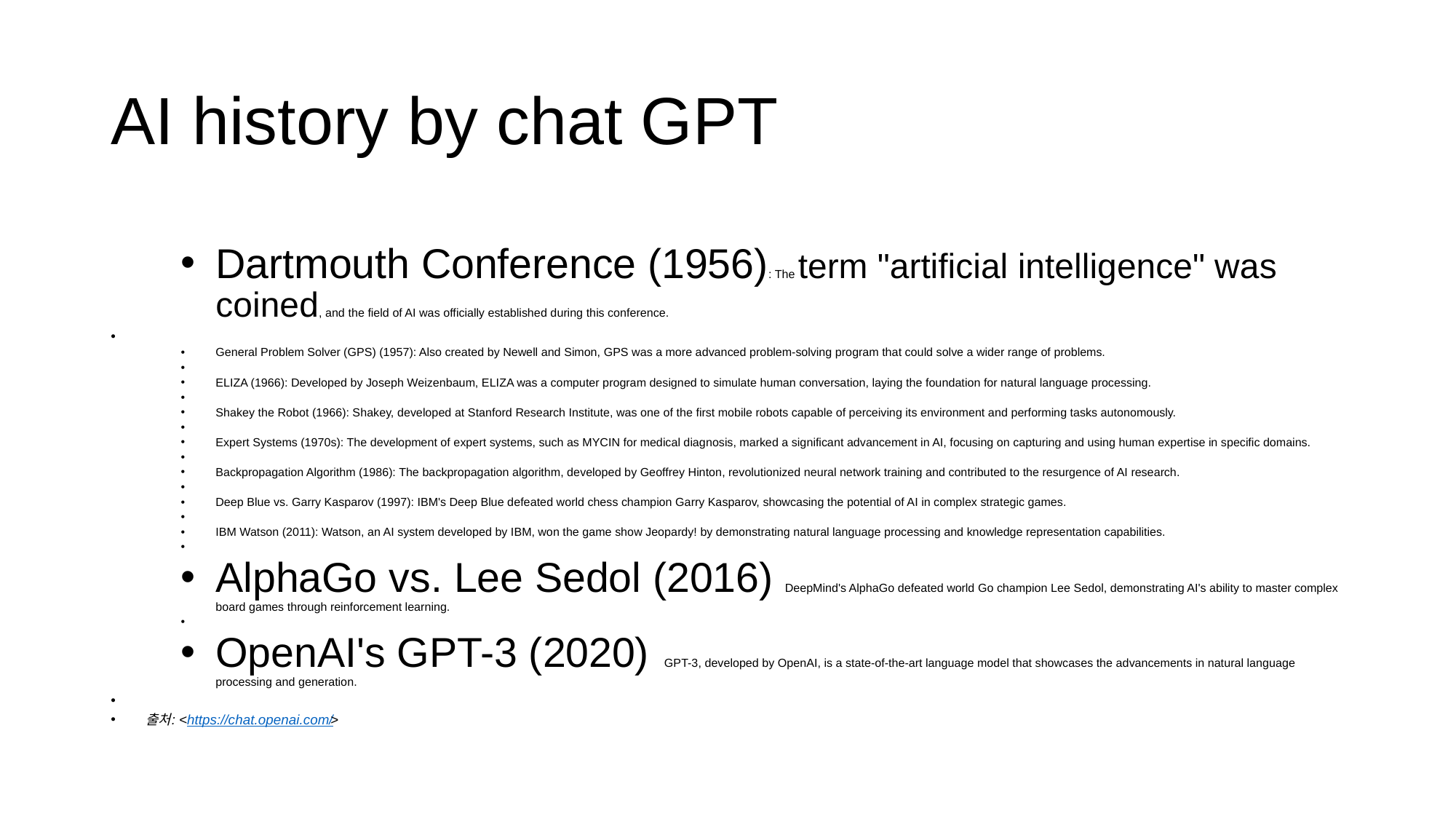

# AI history by chat GPT

Dartmouth Conference (1956): The term "artificial intelligence" was coined, and the field of AI was officially established during this conference.

General Problem Solver (GPS) (1957): Also created by Newell and Simon, GPS was a more advanced problem-solving program that could solve a wider range of problems.

ELIZA (1966): Developed by Joseph Weizenbaum, ELIZA was a computer program designed to simulate human conversation, laying the foundation for natural language processing.

Shakey the Robot (1966): Shakey, developed at Stanford Research Institute, was one of the first mobile robots capable of perceiving its environment and performing tasks autonomously.

Expert Systems (1970s): The development of expert systems, such as MYCIN for medical diagnosis, marked a significant advancement in AI, focusing on capturing and using human expertise in specific domains.

Backpropagation Algorithm (1986): The backpropagation algorithm, developed by Geoffrey Hinton, revolutionized neural network training and contributed to the resurgence of AI research.

Deep Blue vs. Garry Kasparov (1997): IBM's Deep Blue defeated world chess champion Garry Kasparov, showcasing the potential of AI in complex strategic games.

IBM Watson (2011): Watson, an AI system developed by IBM, won the game show Jeopardy! by demonstrating natural language processing and knowledge representation capabilities.

AlphaGo vs. Lee Sedol (2016) DeepMind's AlphaGo defeated world Go champion Lee Sedol, demonstrating AI's ability to master complex board games through reinforcement learning.

OpenAI's GPT-3 (2020)  GPT-3, developed by OpenAI, is a state-of-the-art language model that showcases the advancements in natural language processing and generation.

출처: <https://chat.openai.com/>